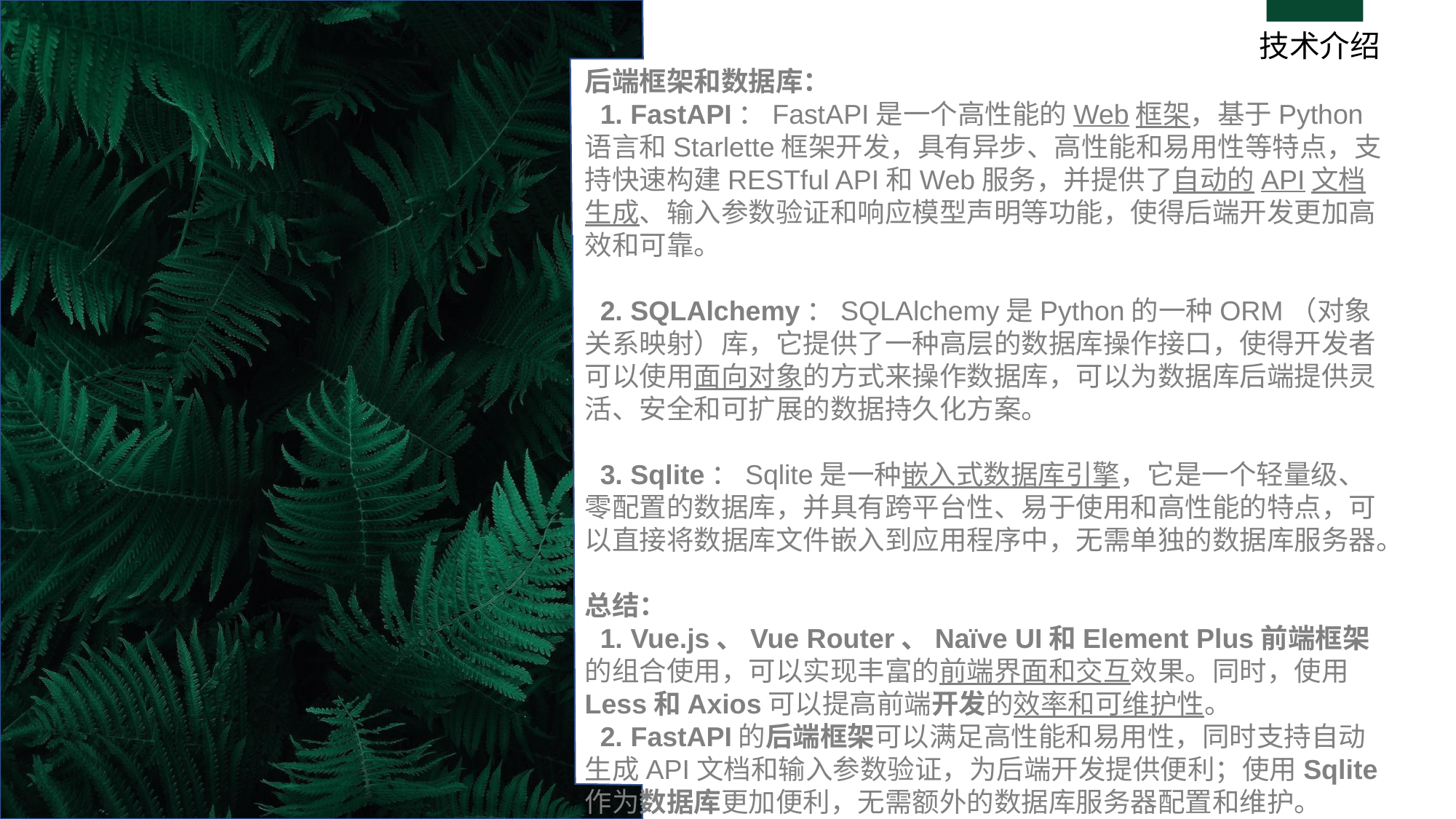

技术介绍
后端框架和数据库：
  1. FastAPI：FastAPI是一个高性能的Web框架，基于Python语言和Starlette框架开发，具有异步、高性能和易用性等特点，支持快速构建RESTful API和Web服务，并提供了自动的API文档生成、输入参数验证和响应模型声明等功能，使得后端开发更加高效和可靠。

  2. SQLAlchemy：SQLAlchemy是Python的一种ORM（对象关系映射）库，它提供了一种高层的数据库操作接口，使得开发者可以使用面向对象的方式来操作数据库，可以为数据库后端提供灵活、安全和可扩展的数据持久化方案。

  3. Sqlite：Sqlite是一种嵌入式数据库引擎，它是一个轻量级、零配置的数据库，并具有跨平台性、易于使用和高性能的特点，可以直接将数据库文件嵌入到应用程序中，无需单独的数据库服务器。

总结：
  1. Vue.js、Vue Router、Naïve UI和Element Plus前端框架的组合使用，可以实现丰富的前端界面和交互效果。同时，使用Less和Axios可以提高前端开发的效率和可维护性。
  2. FastAPI的后端框架可以满足高性能和易用性，同时支持自动生成API文档和输入参数验证，为后端开发提供便利；使用Sqlite作为数据库更加便利，无需额外的数据库服务器配置和维护。